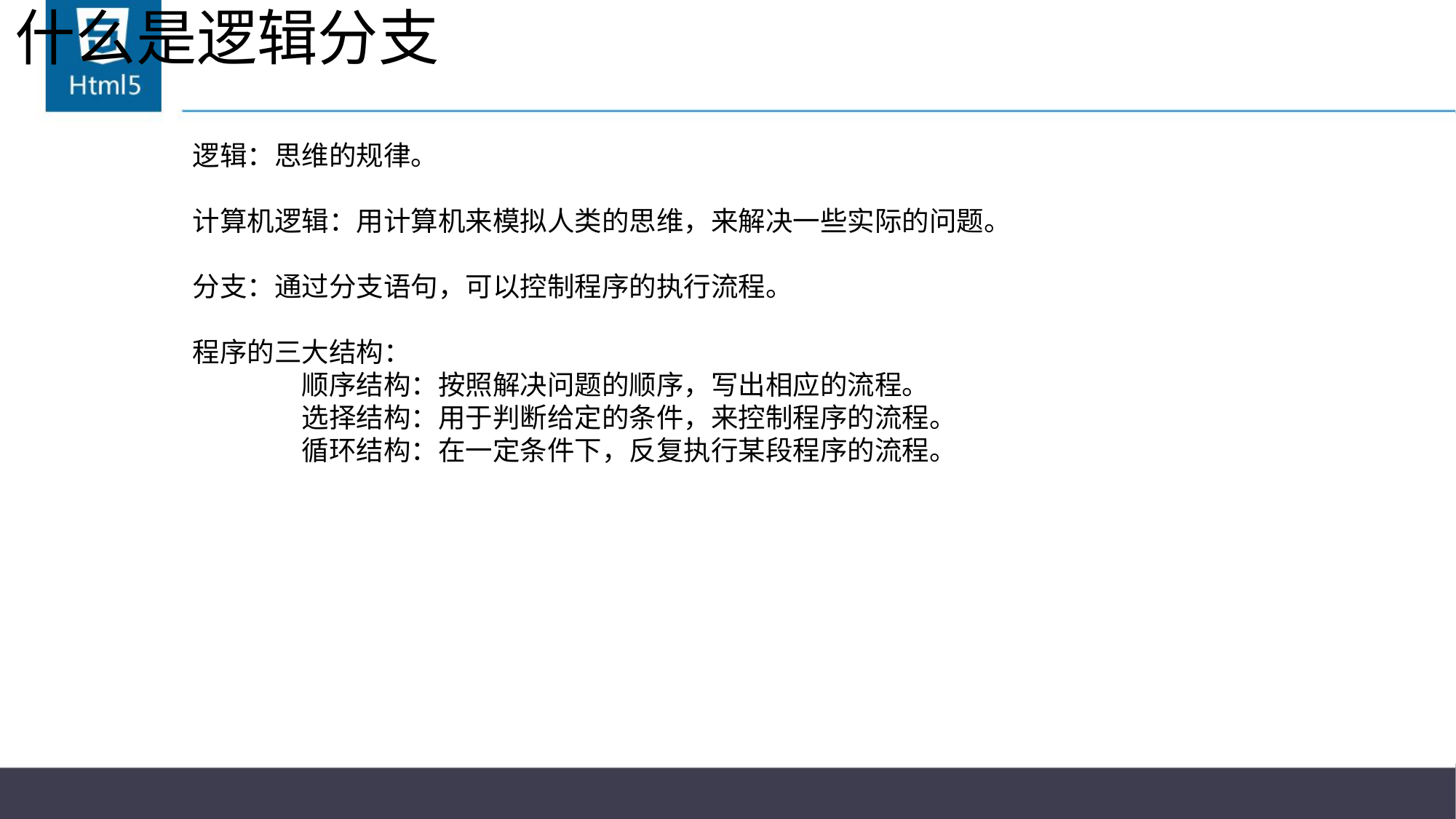

# 什么是逻辑分支
逻辑：思维的规律。

计算机逻辑：用计算机来模拟人类的思维，来解决一些实际的问题。

分支：通过分支语句，可以控制程序的执行流程。

程序的三大结构：
	顺序结构：按照解决问题的顺序，写出相应的流程。
	选择结构：用于判断给定的条件，来控制程序的流程。
	循环结构：在一定条件下，反复执行某段程序的流程。